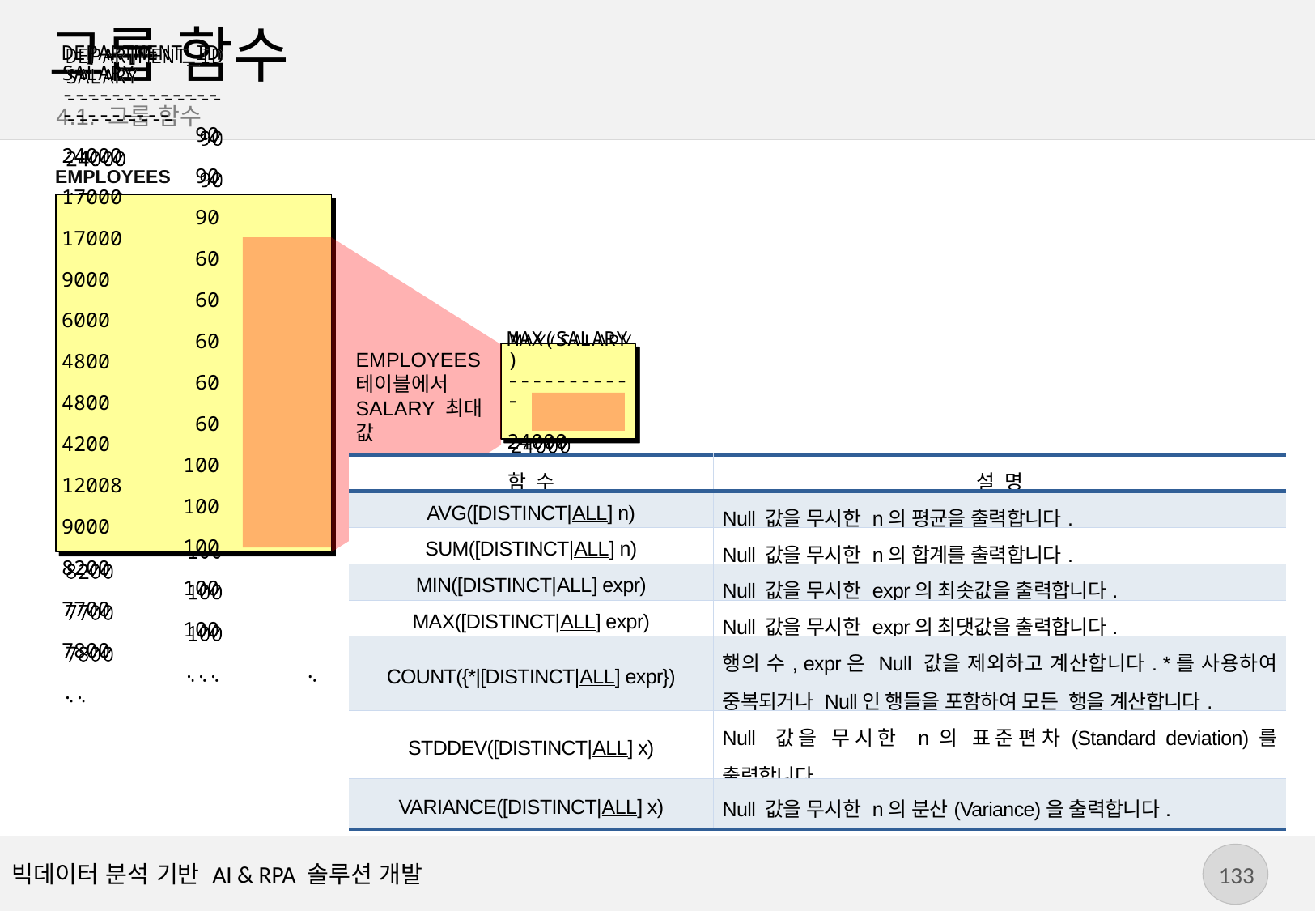

# 그룹 함수
4.1. 그룹 함수

EMPLOYEES
DEPARTMENT_ID    SALARY
------------- ---------
           90     24000
           90     17000
           90     17000
           60      9000
           60      6000
           60      4800
           60      4800
           60      4200
          100     12008
          100      9000
          100      8200
          100      7700
          100      7800
          ...       ...

EMPLOYEES 테이블에서 SALARY 최대 값
MAX(SALARY)
-----------
      24000

| 함  수 | 설  명 |
| --- | --- |
| AVG([DISTINCT|ALL] n) | Null 값을 무시한 n의 평균을 출력합니다. |
| SUM([DISTINCT|ALL] n) | Null 값을 무시한 n의 합계를 출력합니다. |
| MIN([DISTINCT|ALL] expr) | Null 값을 무시한 expr의 최솟값을 출력합니다. |
| MAX([DISTINCT|ALL] expr) | Null 값을 무시한 expr의 최댓값을 출력합니다. |
| COUNT({\*|[DISTINCT|ALL] expr}) | 행의 수, expr은 Null 값을 제외하고 계산합니다. \*를 사용하여 중복되거나 Null인 행들을 포함하여 모든  행을 계산합니다. |
| STDDEV([DISTINCT|ALL] x) | Null 값을 무시한 n의 표준편차(Standard deviation)를 출력합니다. |
| VARIANCE([DISTINCT|ALL] x) | Null 값을 무시한 n의 분산(Variance)을 출력합니다. |